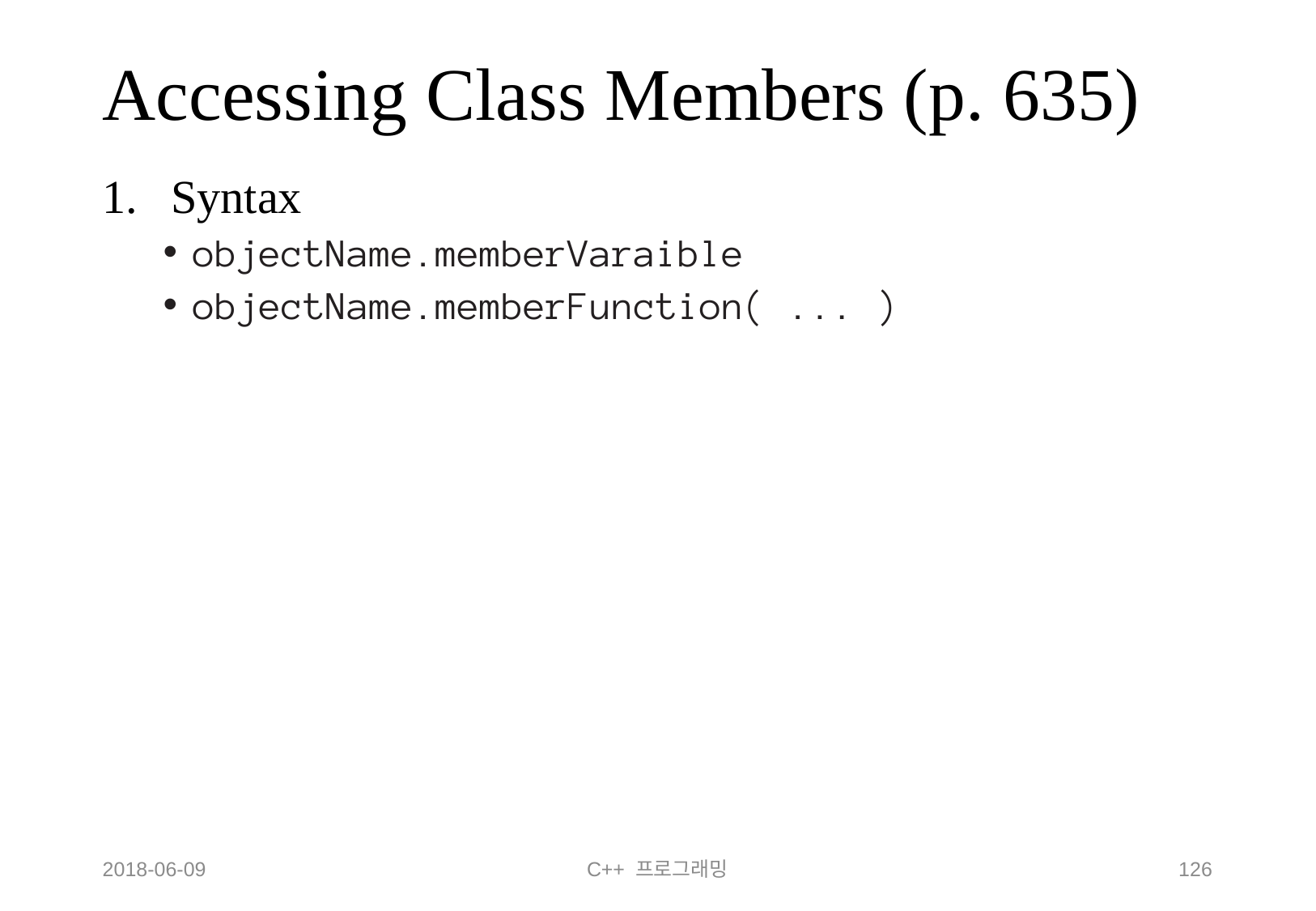

# Accessing Class Members (p. 635)
Syntax
objectName.memberVaraible
objectName.memberFunction( ... )

2018-06-09
C++ 프로그래밍
126